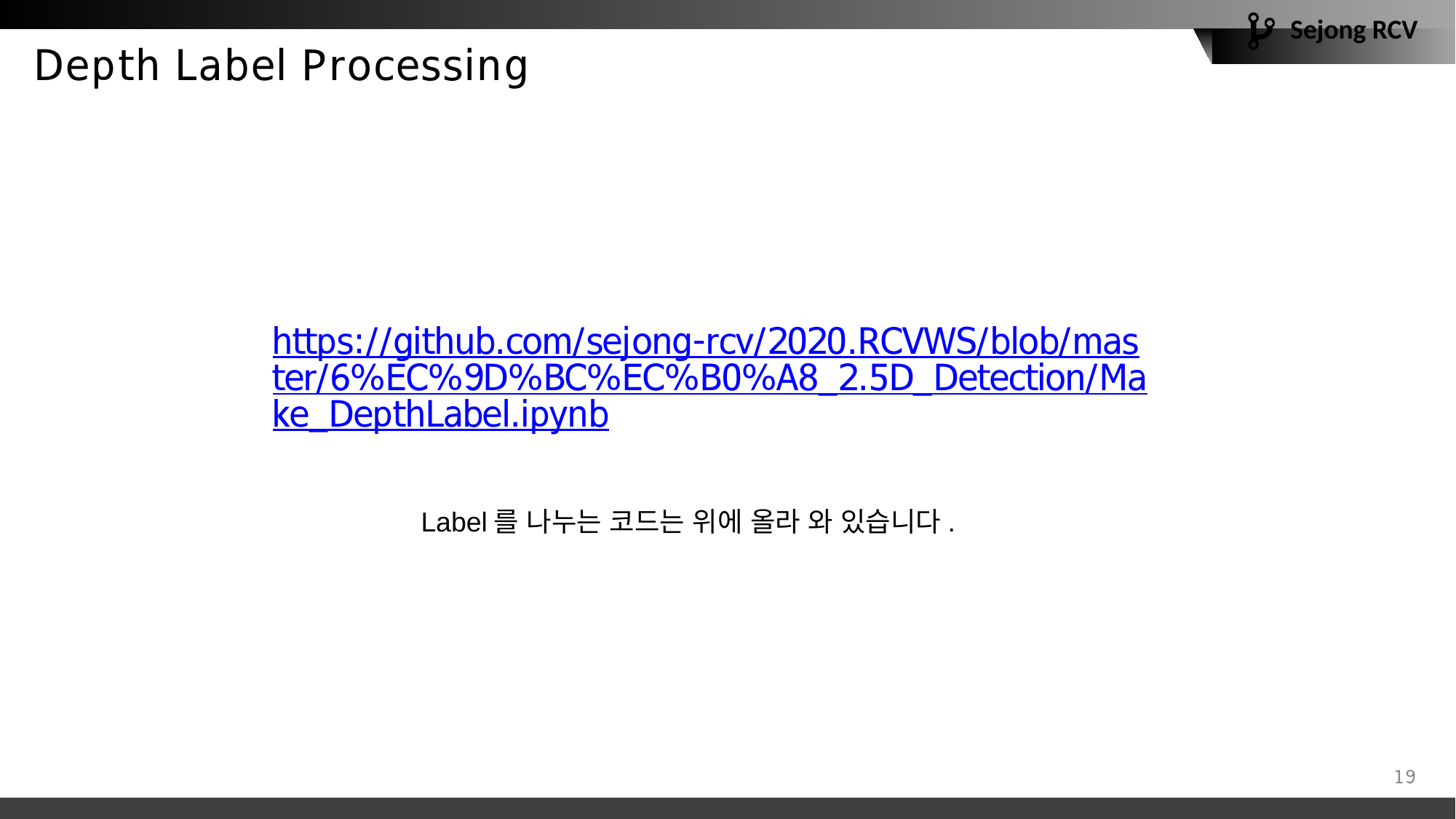

# Depth Label Processing
https://github.com/sejong-rcv/2020.RCVWS/blob/master/6%EC%9D%BC%EC%B0%A8_2.5D_Detection/Make_DepthLabel.ipynb
Label를 나누는 코드는 위에 올라 와 있습니다.
19